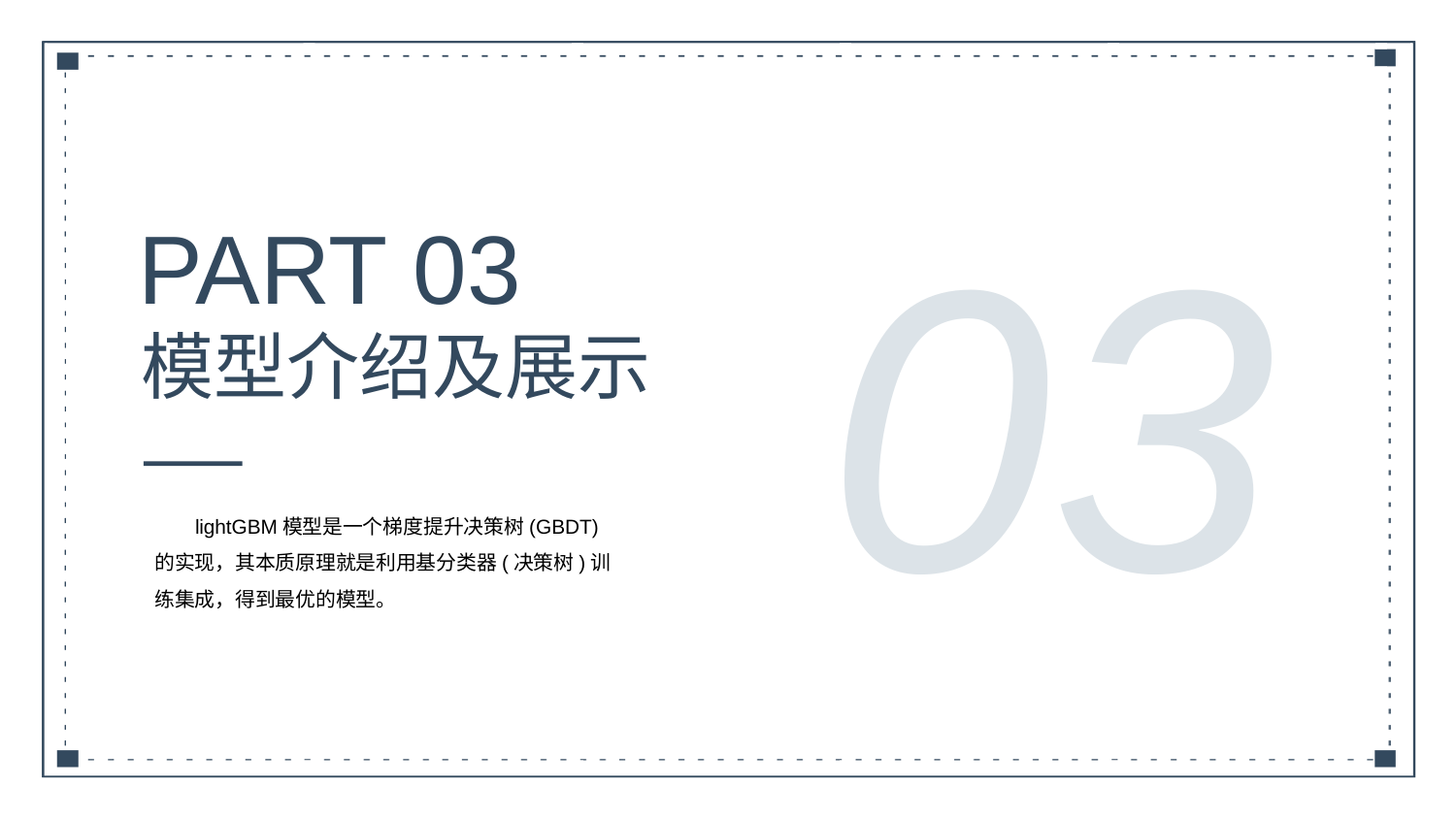

03
PART 03
模型介绍及展示

lightGBM模型是一个梯度提升决策树(GBDT)的实现，其本质原理就是利用基分类器(决策树)训练集成，得到最优的模型。